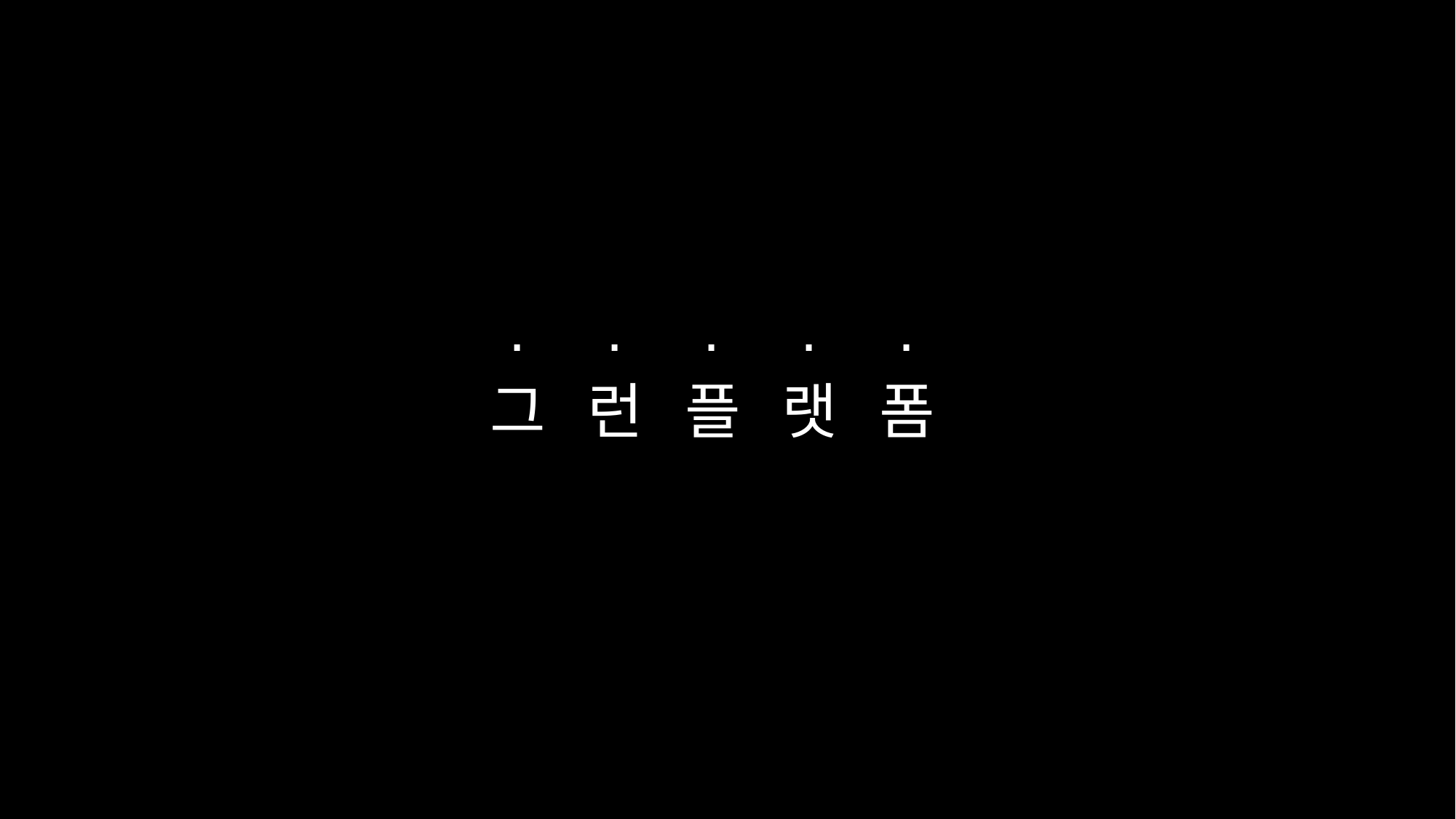

.
.
.
.
.
그
런
플
랫
폼